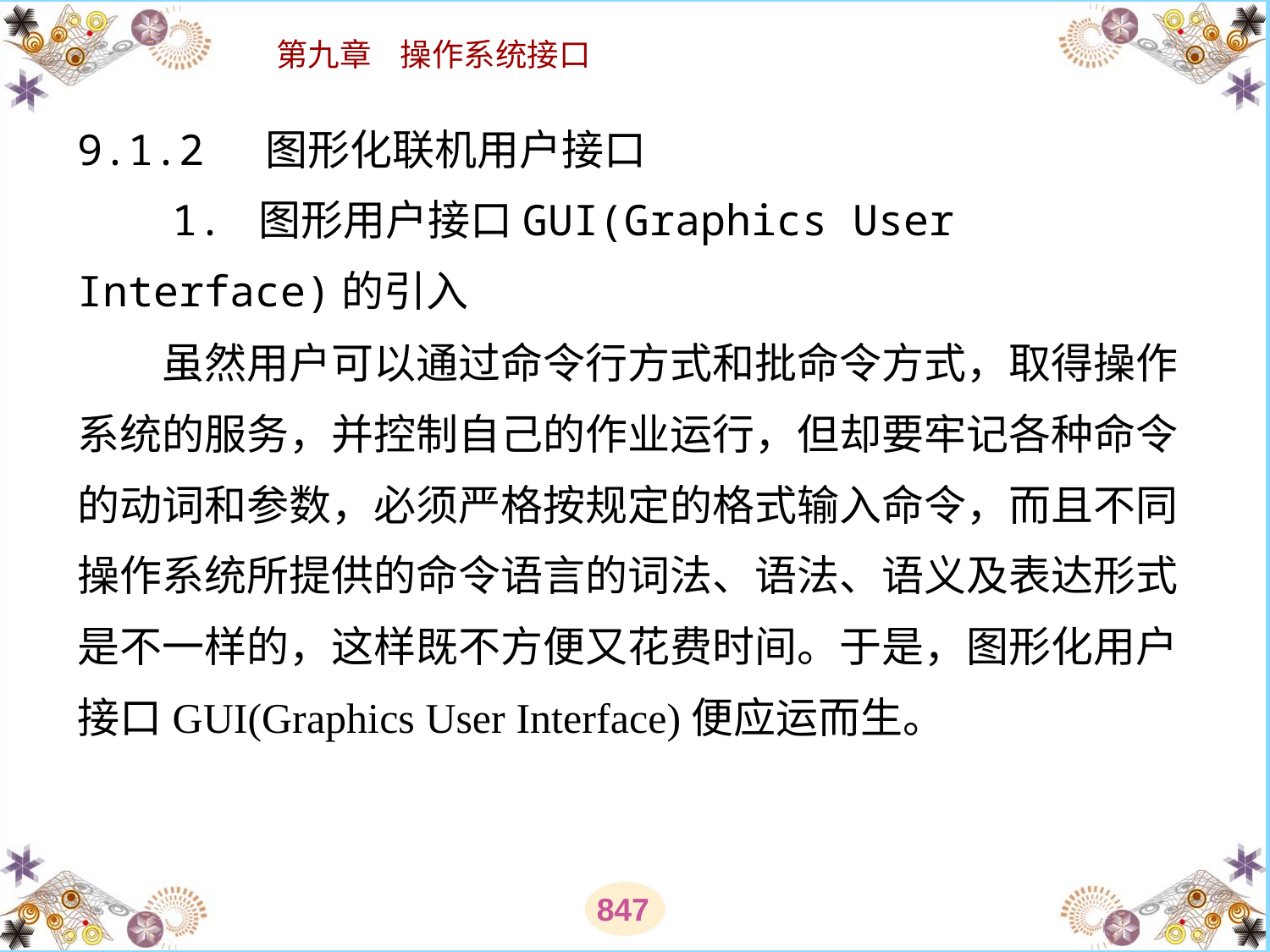

# 9.1.2  图形化联机用户接口 　　1. 图形用户接口GUI(Graphics User Interface)的引入 　　虽然用户可以通过命令行方式和批命令方式，取得操作系统的服务，并控制自己的作业运行，但却要牢记各种命令的动词和参数，必须严格按规定的格式输入命令，而且不同操作系统所提供的命令语言的词法、语法、语义及表达形式是不一样的，这样既不方便又花费时间。于是，图形化用户接口GUI(Graphics User Interface)便应运而生。